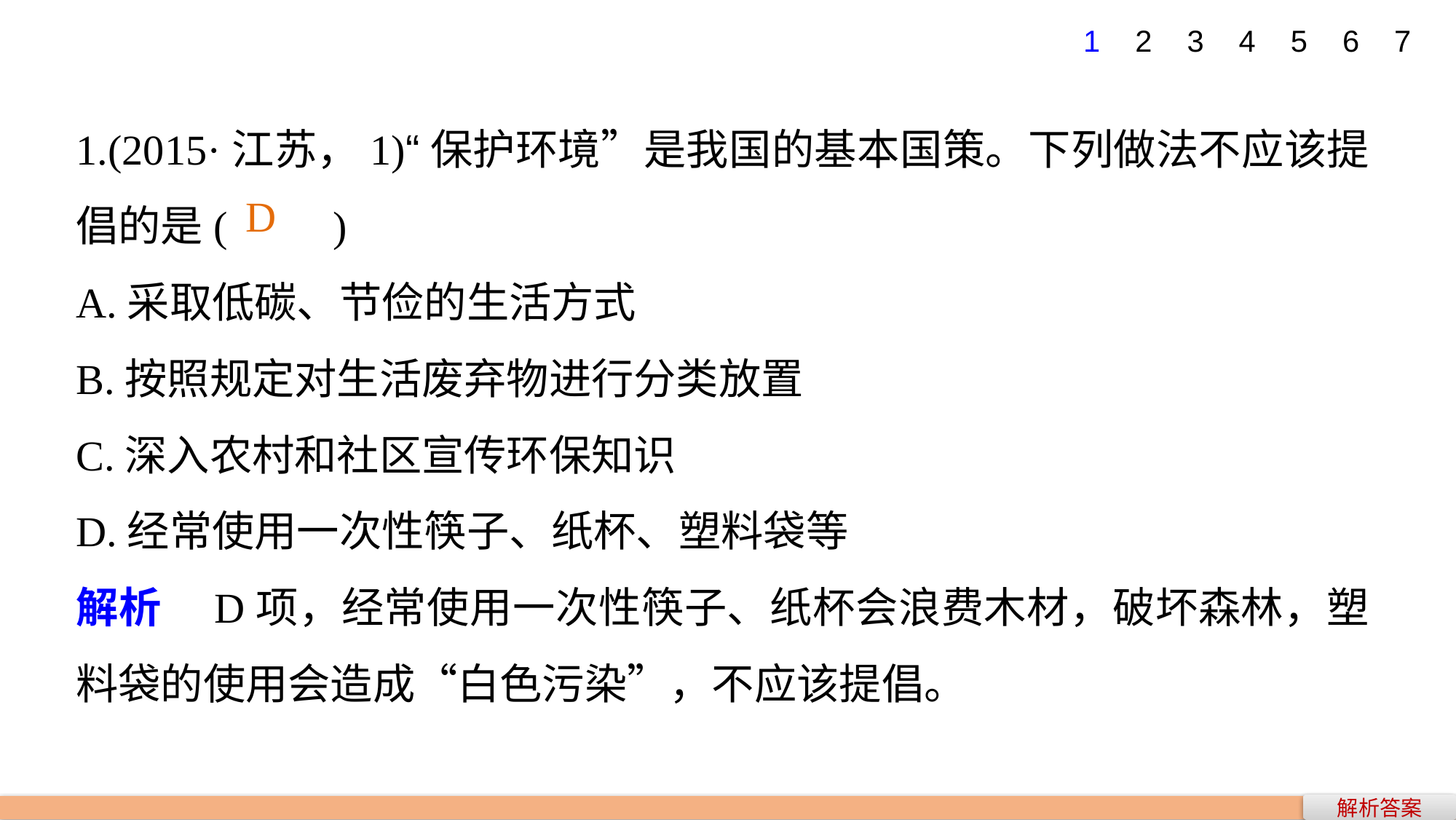

1
2
3
4
5
6
7
1.(2015·江苏，1)“保护环境”是我国的基本国策。下列做法不应该提倡的是(　　)
A.采取低碳、节俭的生活方式
B.按照规定对生活废弃物进行分类放置
C.深入农村和社区宣传环保知识
D.经常使用一次性筷子、纸杯、塑料袋等
解析　D项，经常使用一次性筷子、纸杯会浪费木材，破坏森林，塑料袋的使用会造成“白色污染”，不应该提倡。
D
解析答案